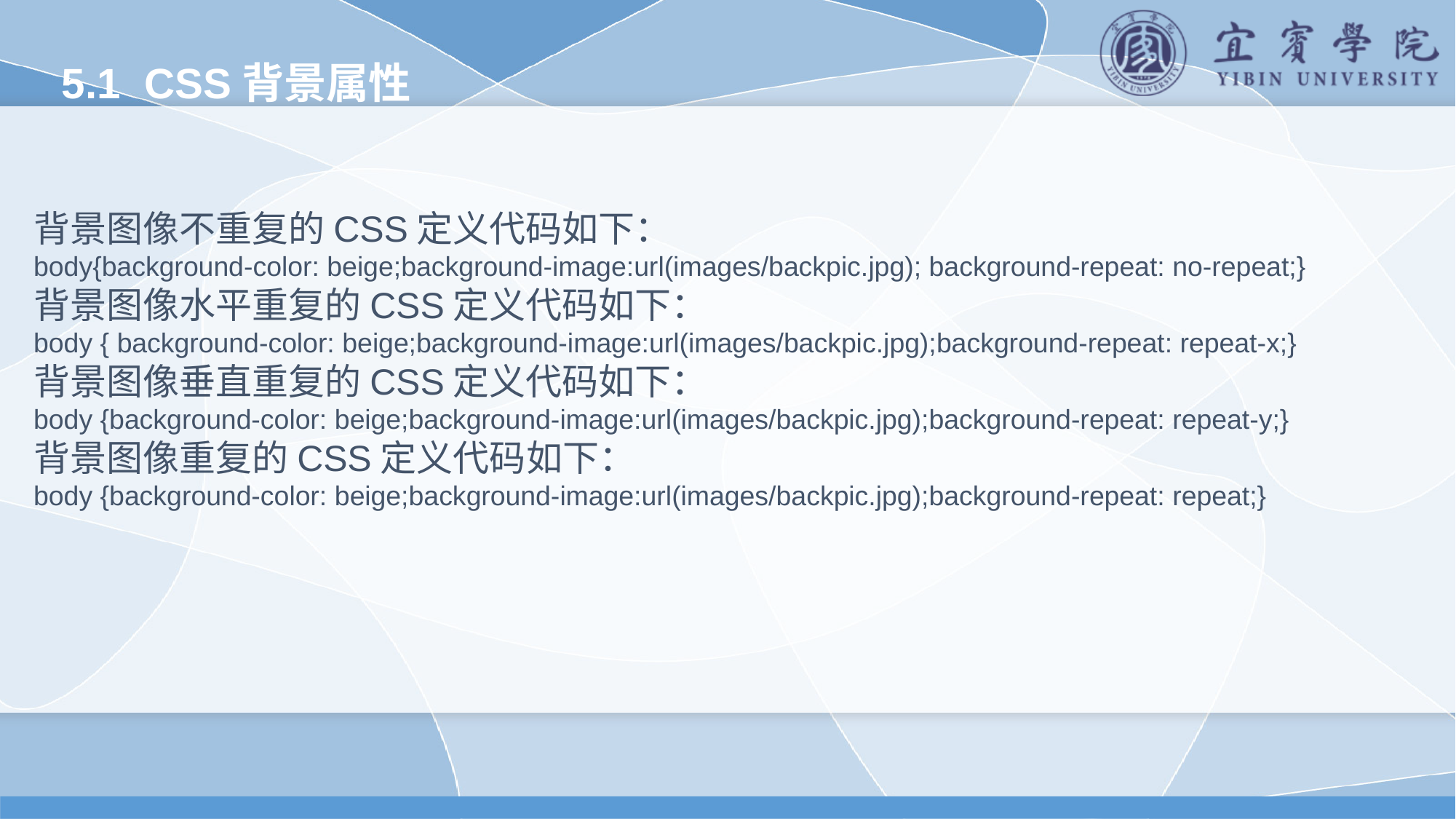

5.1  CSS背景属性

背景图像不重复的CSS定义代码如下：
body{background-color: beige;background-image:url(images/backpic.jpg); background-repeat: no-repeat;}
背景图像水平重复的CSS定义代码如下：
body { background-color: beige;background-image:url(images/backpic.jpg);background-repeat: repeat-x;}
背景图像垂直重复的CSS定义代码如下：
body {background-color: beige;background-image:url(images/backpic.jpg);background-repeat: repeat-y;}
背景图像重复的CSS定义代码如下：
body {background-color: beige;background-image:url(images/backpic.jpg);background-repeat: repeat;}